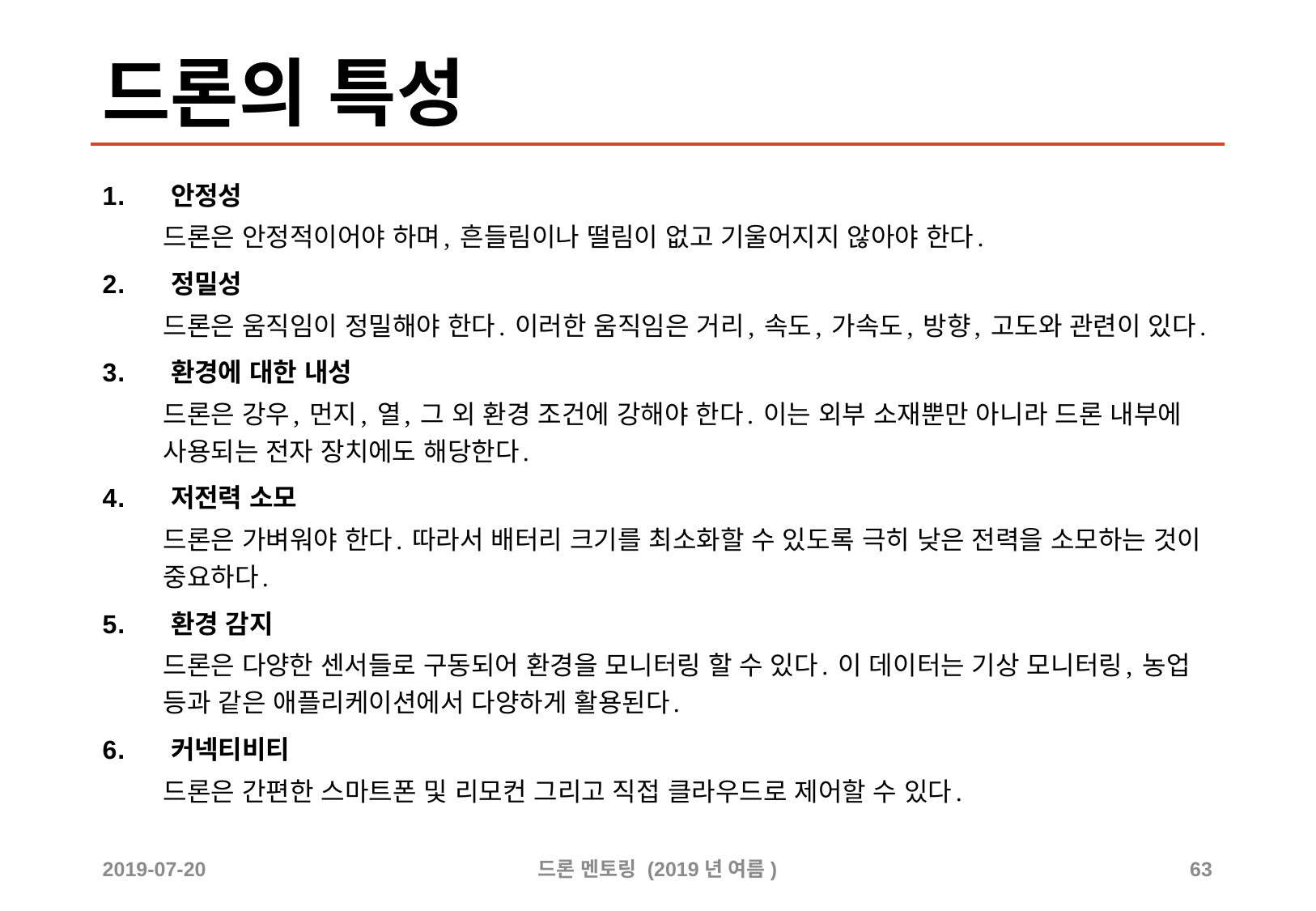

# 드론의 특성
안정성
드론은 안정적이어야 하며, 흔들림이나 떨림이 없고 기울어지지 않아야 한다.
정밀성
드론은 움직임이 정밀해야 한다. 이러한 움직임은 거리, 속도, 가속도, 방향, 고도와 관련이 있다.
환경에 대한 내성
드론은 강우, 먼지, 열, 그 외 환경 조건에 강해야 한다. 이는 외부 소재뿐만 아니라 드론 내부에 사용되는 전자 장치에도 해당한다.
저전력 소모
드론은 가벼워야 한다. 따라서 배터리 크기를 최소화할 수 있도록 극히 낮은 전력을 소모하는 것이 중요하다.
환경 감지
드론은 다양한 센서들로 구동되어 환경을 모니터링 할 수 있다. 이 데이터는 기상 모니터링, 농업 등과 같은 애플리케이션에서 다양하게 활용된다.
커넥티비티
드론은 간편한 스마트폰 및 리모컨 그리고 직접 클라우드로 제어할 수 있다.
2019-07-20
드론 멘토링 (2019년 여름)
63